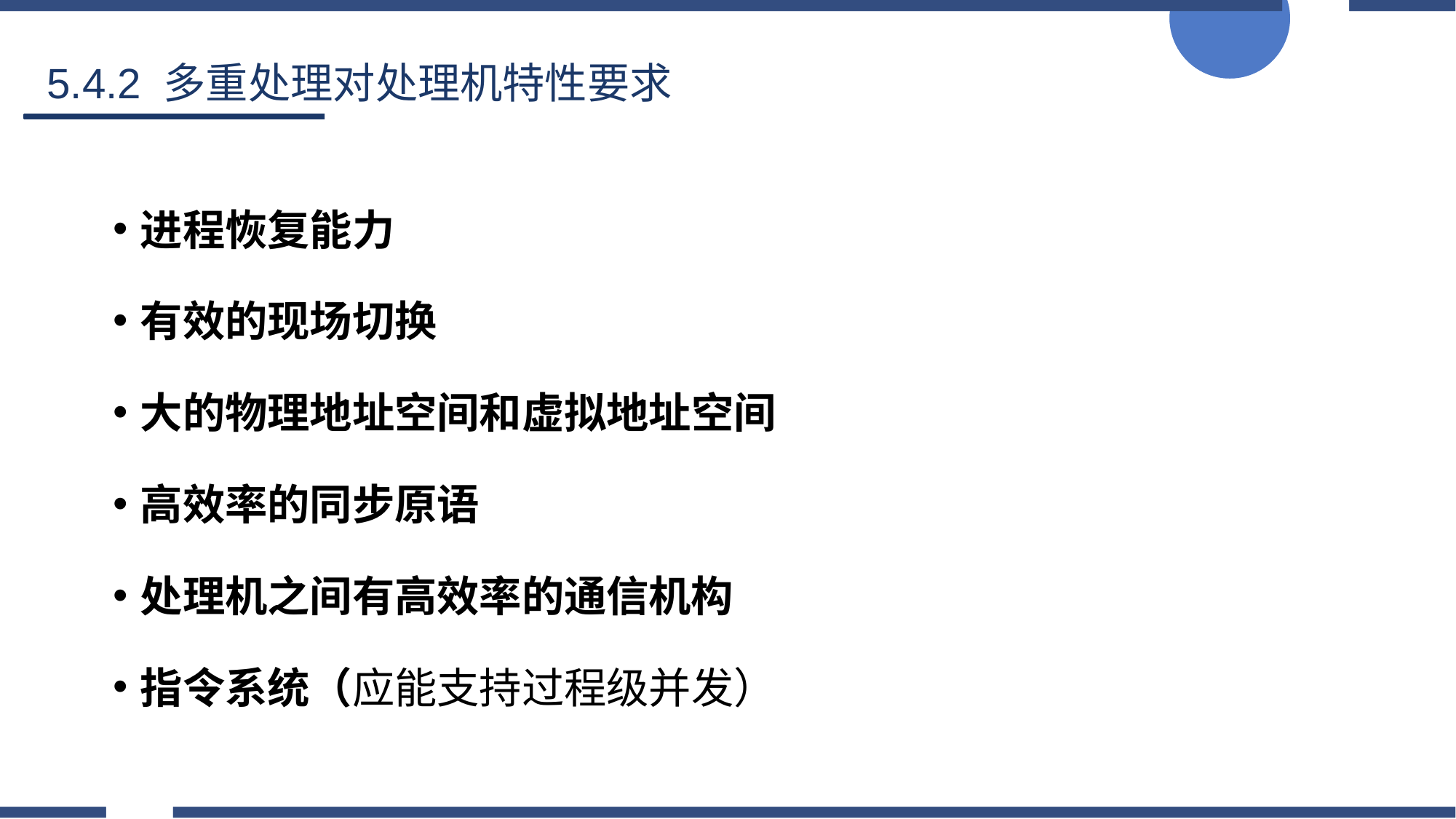

5.4.2 多重处理对处理机特性要求
进程恢复能力
有效的现场切换
大的物理地址空间和虚拟地址空间
高效率的同步原语
处理机之间有高效率的通信机构
指令系统（应能支持过程级并发）

80